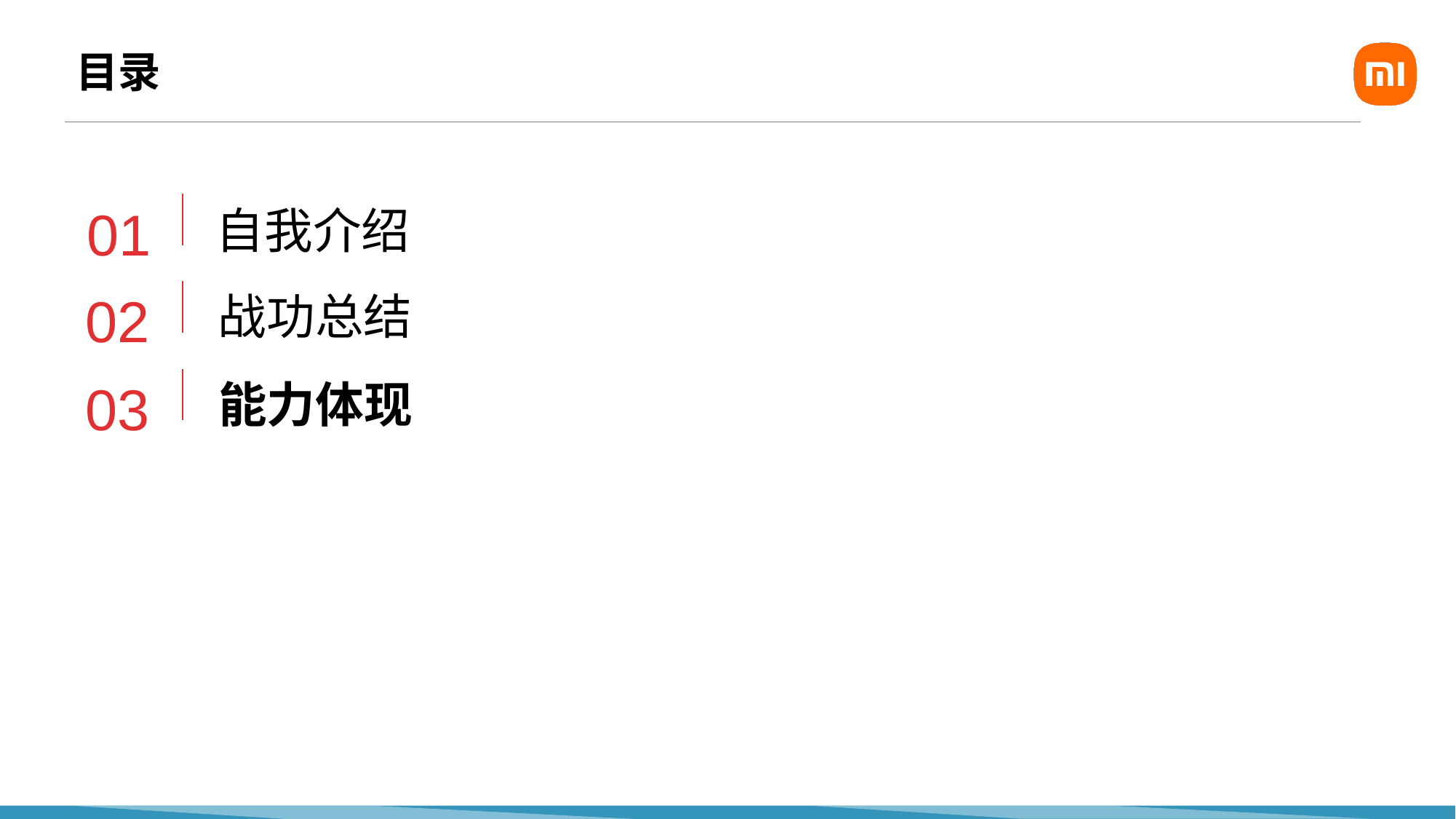

# 目录
01
自我介绍

02
战功总结

03
能力体现